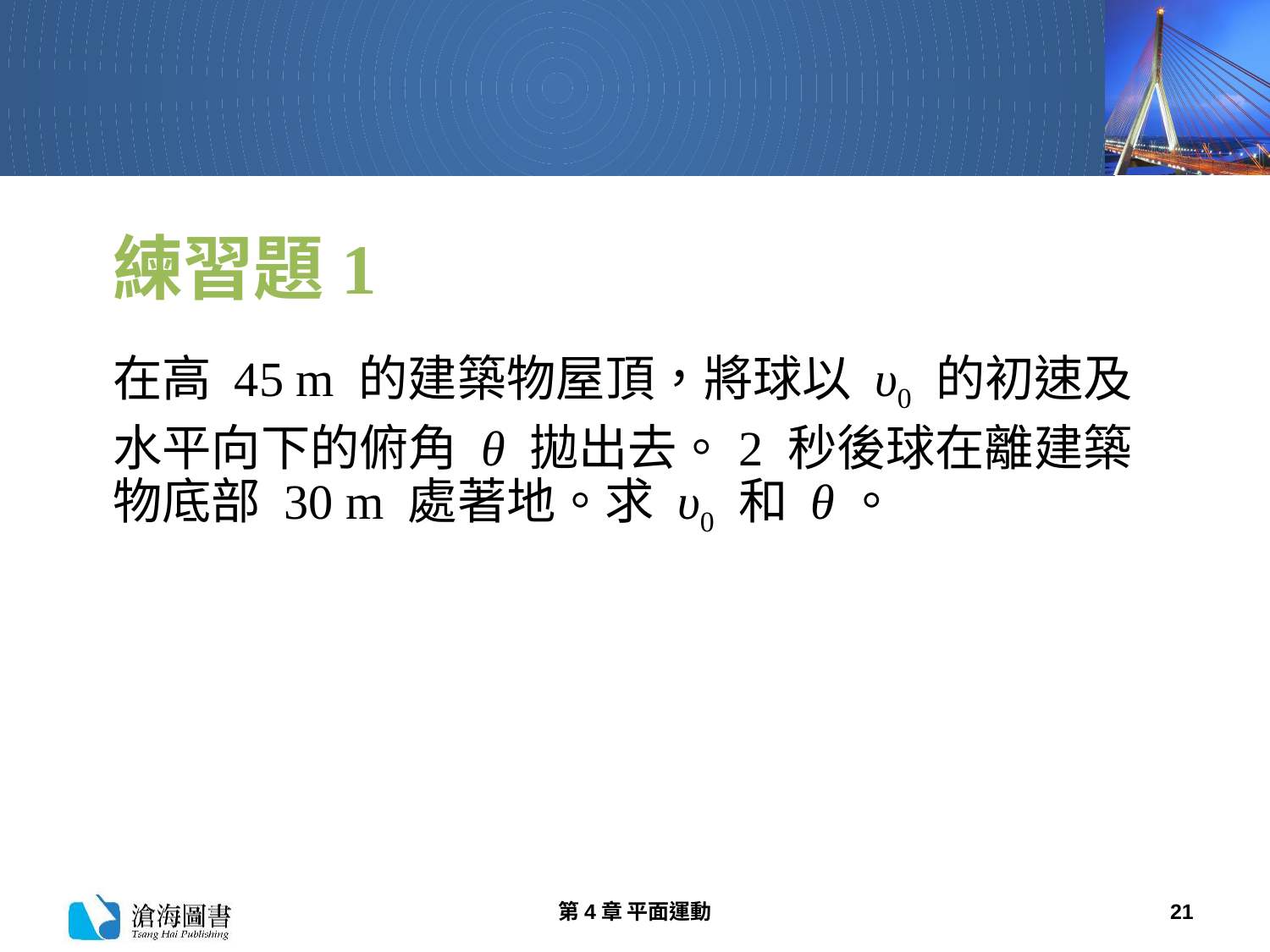

# 練習題1
在高 45 m 的建築物屋頂，將球以 υ0 的初速及水平向下的俯角 θ 拋出去。2 秒後球在離建築物底部 30 m 處著地。求 υ0 和 θ。

第4章 平面運動
21